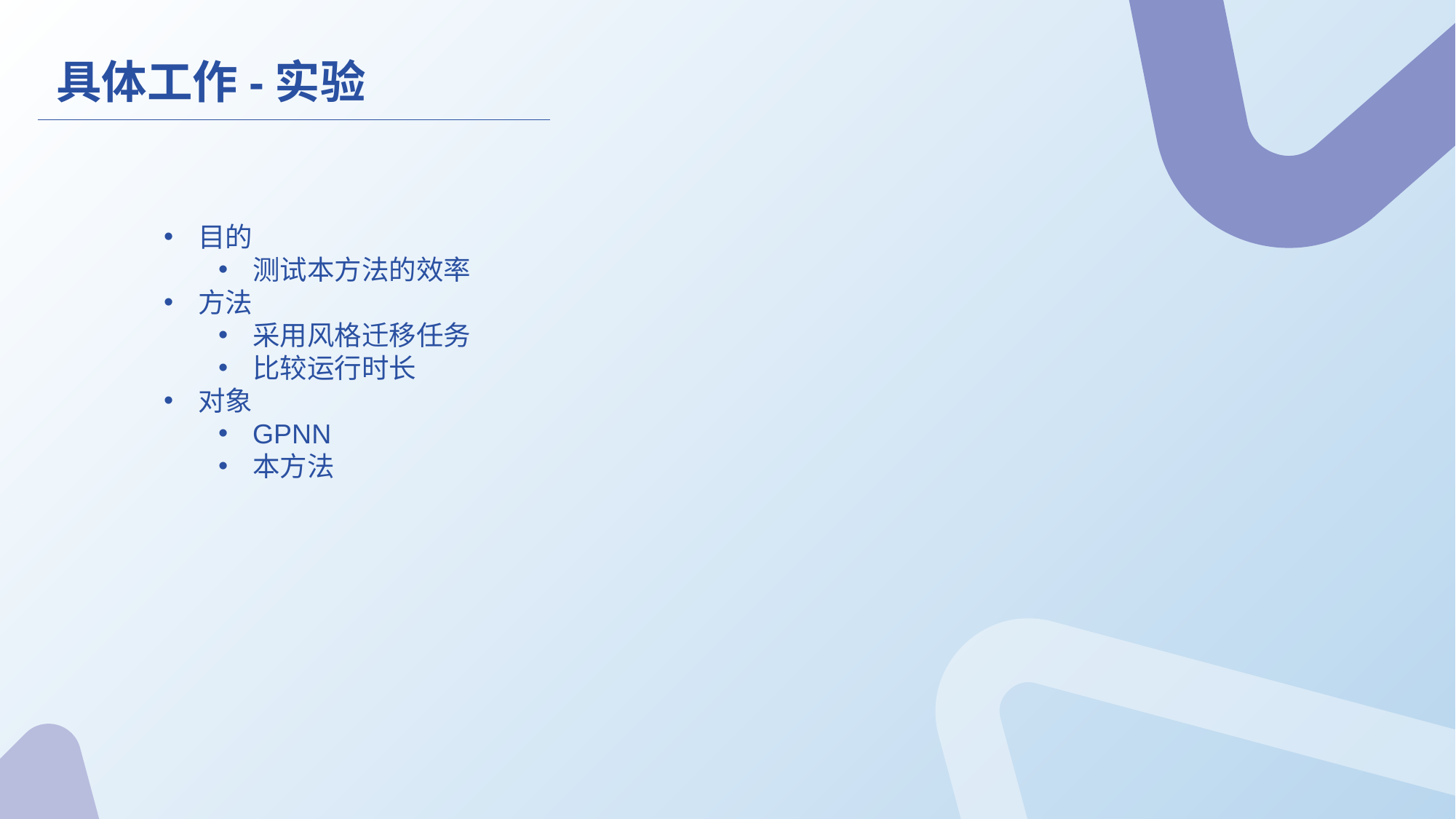

具体工作-实验
目的
测试本方法的效率
方法
采用风格迁移任务
比较运行时长
对象
GPNN
本方法